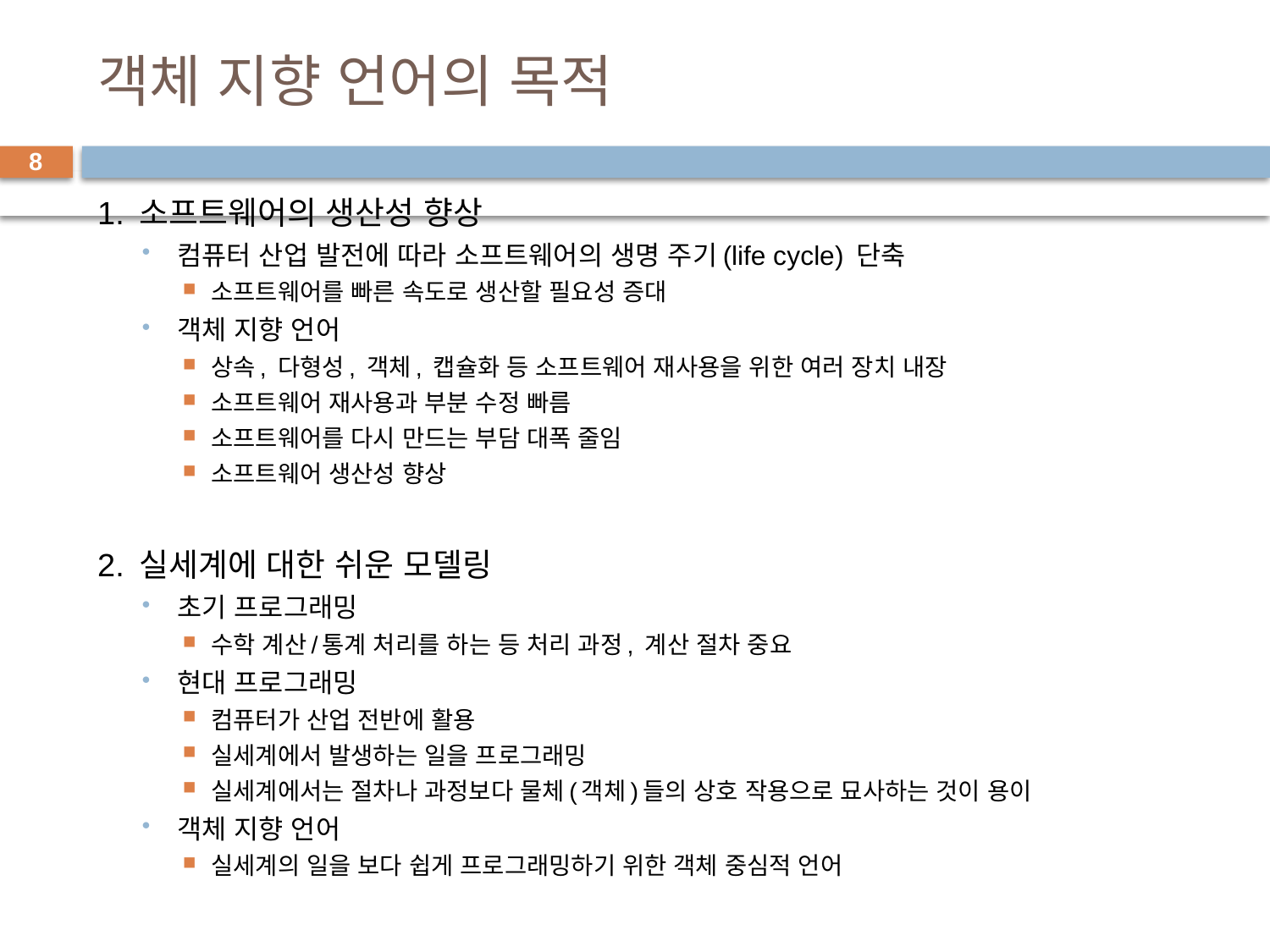

# 객체 지향 언어의 목적
8
1. 소프트웨어의 생산성 향상
컴퓨터 산업 발전에 따라 소프트웨어의 생명 주기(life cycle) 단축
소프트웨어를 빠른 속도로 생산할 필요성 증대
객체 지향 언어
상속, 다형성, 객체, 캡슐화 등 소프트웨어 재사용을 위한 여러 장치 내장
소프트웨어 재사용과 부분 수정 빠름
소프트웨어를 다시 만드는 부담 대폭 줄임
소프트웨어 생산성 향상

2. 실세계에 대한 쉬운 모델링
초기 프로그래밍
수학 계산/통계 처리를 하는 등 처리 과정, 계산 절차 중요
현대 프로그래밍
컴퓨터가 산업 전반에 활용
실세계에서 발생하는 일을 프로그래밍
실세계에서는 절차나 과정보다 물체(객체)들의 상호 작용으로 묘사하는 것이 용이
객체 지향 언어
실세계의 일을 보다 쉽게 프로그래밍하기 위한 객체 중심적 언어